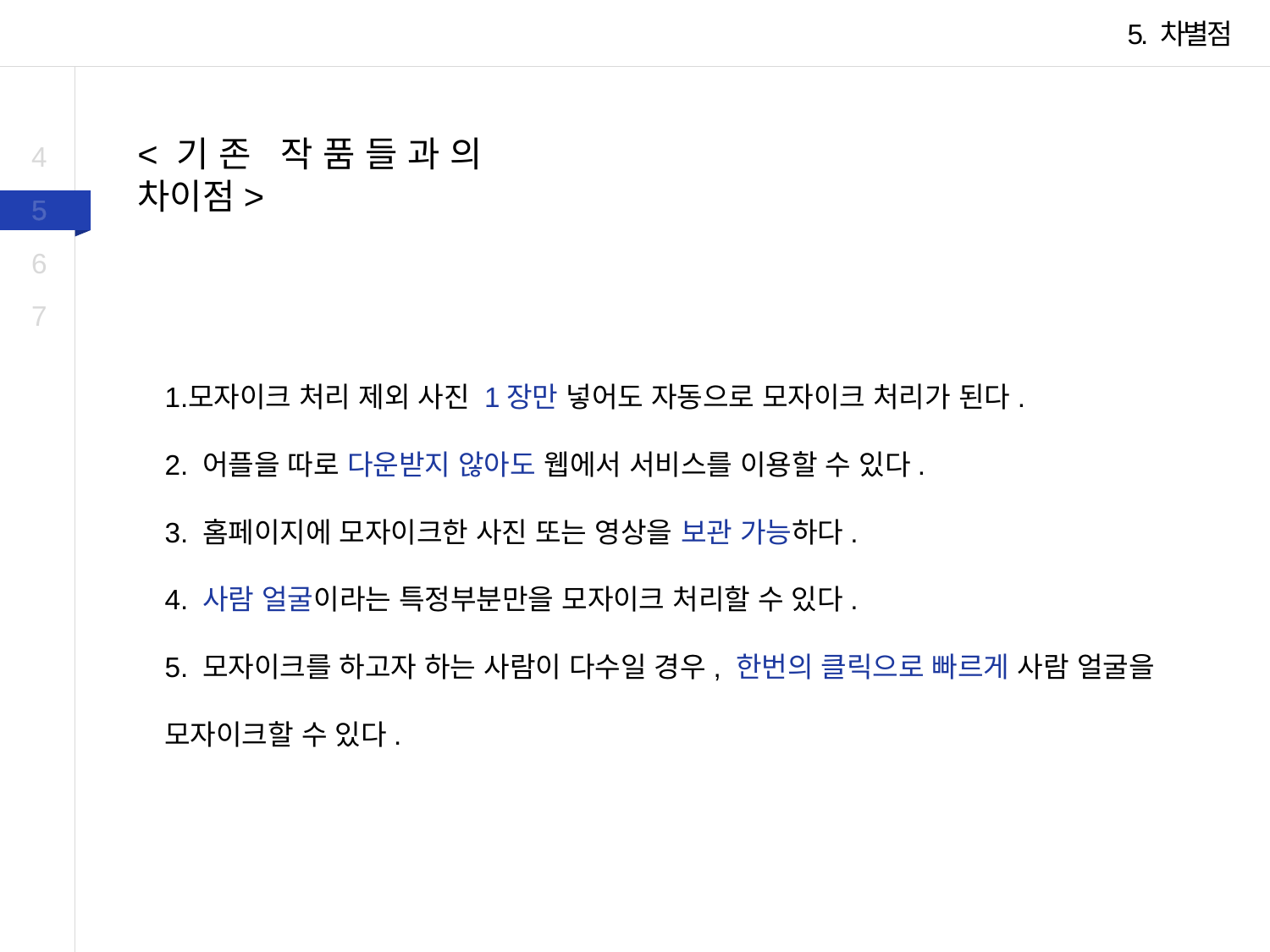

5. 차별점
<기존 작품들과의 차이점>
4
5

6
7
모자이크 처리 제외 사진 1장만 넣어도 자동으로 모자이크 처리가 된다.
 어플을 따로 다운받지 않아도 웹에서 서비스를 이용할 수 있다.
 홈페이지에 모자이크한 사진 또는 영상을 보관 가능하다.
 사람 얼굴이라는 특정부분만을 모자이크 처리할 수 있다.
 모자이크를 하고자 하는 사람이 다수일 경우, 한번의 클릭으로 빠르게 사람 얼굴을 모자이크할 수 있다.